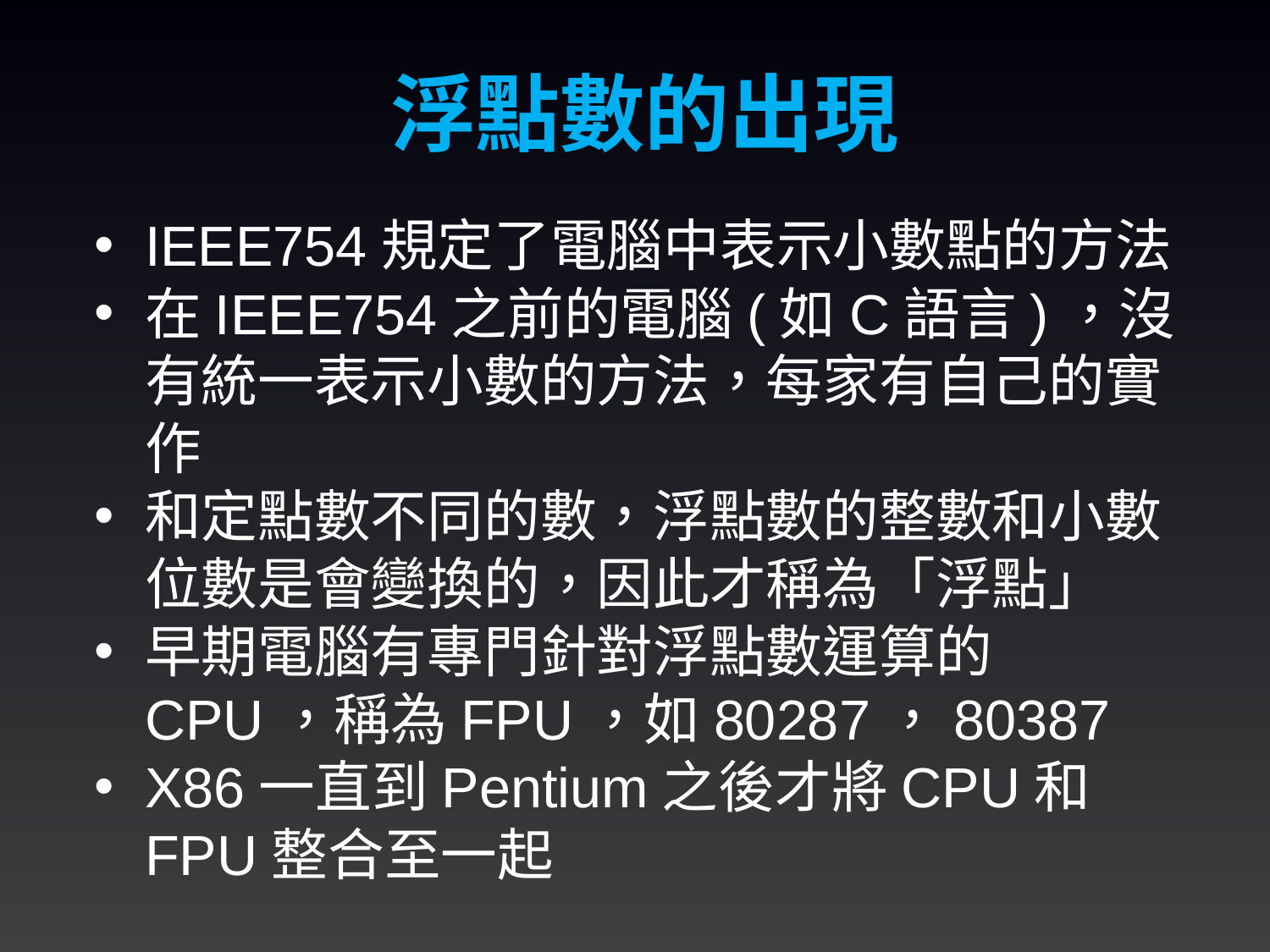

浮點數的出現
IEEE754規定了電腦中表示小數點的方法
在IEEE754之前的電腦(如C語言)，沒有統一表示小數的方法，每家有自己的實作
和定點數不同的數，浮點數的整數和小數位數是會變換的，因此才稱為「浮點」
早期電腦有專門針對浮點數運算的CPU，稱為FPU，如80287，80387
X86一直到Pentium之後才將CPU和FPU整合至一起